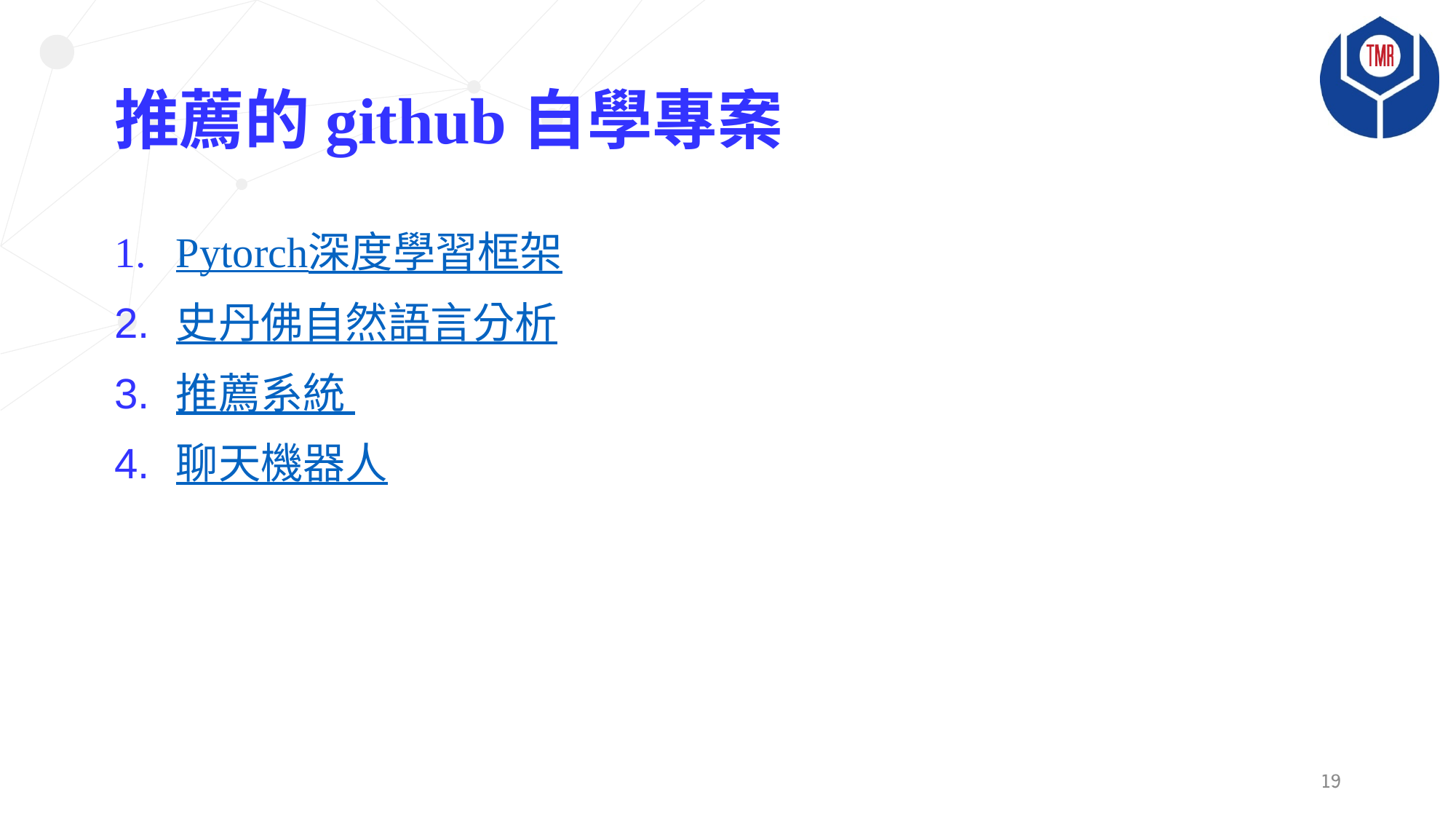

# 推薦的github自學專案
Pytorch深度學習框架
史丹佛自然語言分析
推薦系統
聊天機器人
19